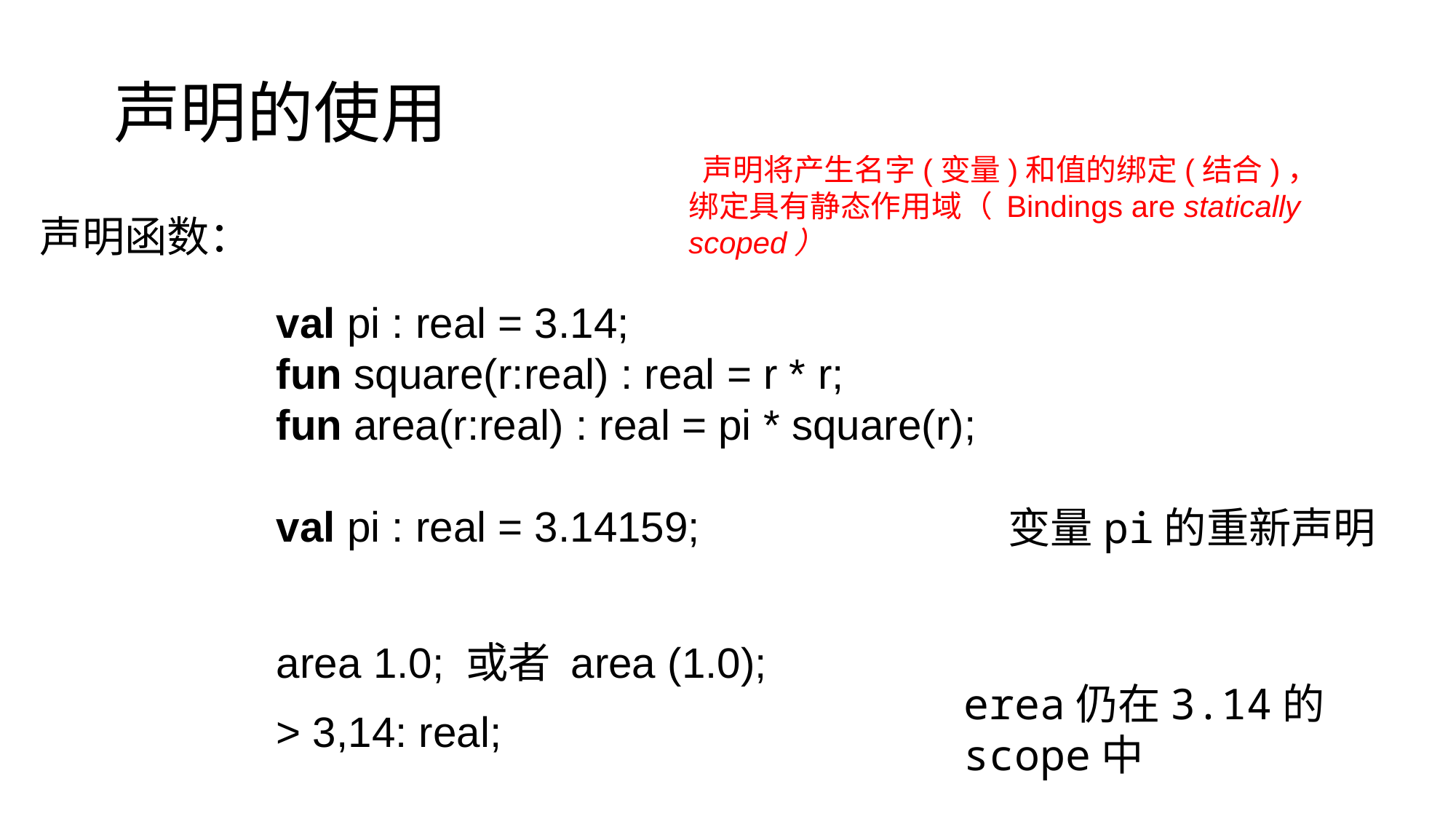

# 声明的使用
 声明将产生名字(变量)和值的绑定(结合)，
绑定具有静态作用域（ Bindings are statically scoped）
声明函数：
val pi : real = 3.14;
fun square(r:real) : real = r * r;
fun area(r:real) : real = pi * square(r);

val pi : real = 3.14159;
变量pi的重新声明
area 1.0; 或者 area (1.0);
erea仍在3.14的scope中
> 3,14: real;